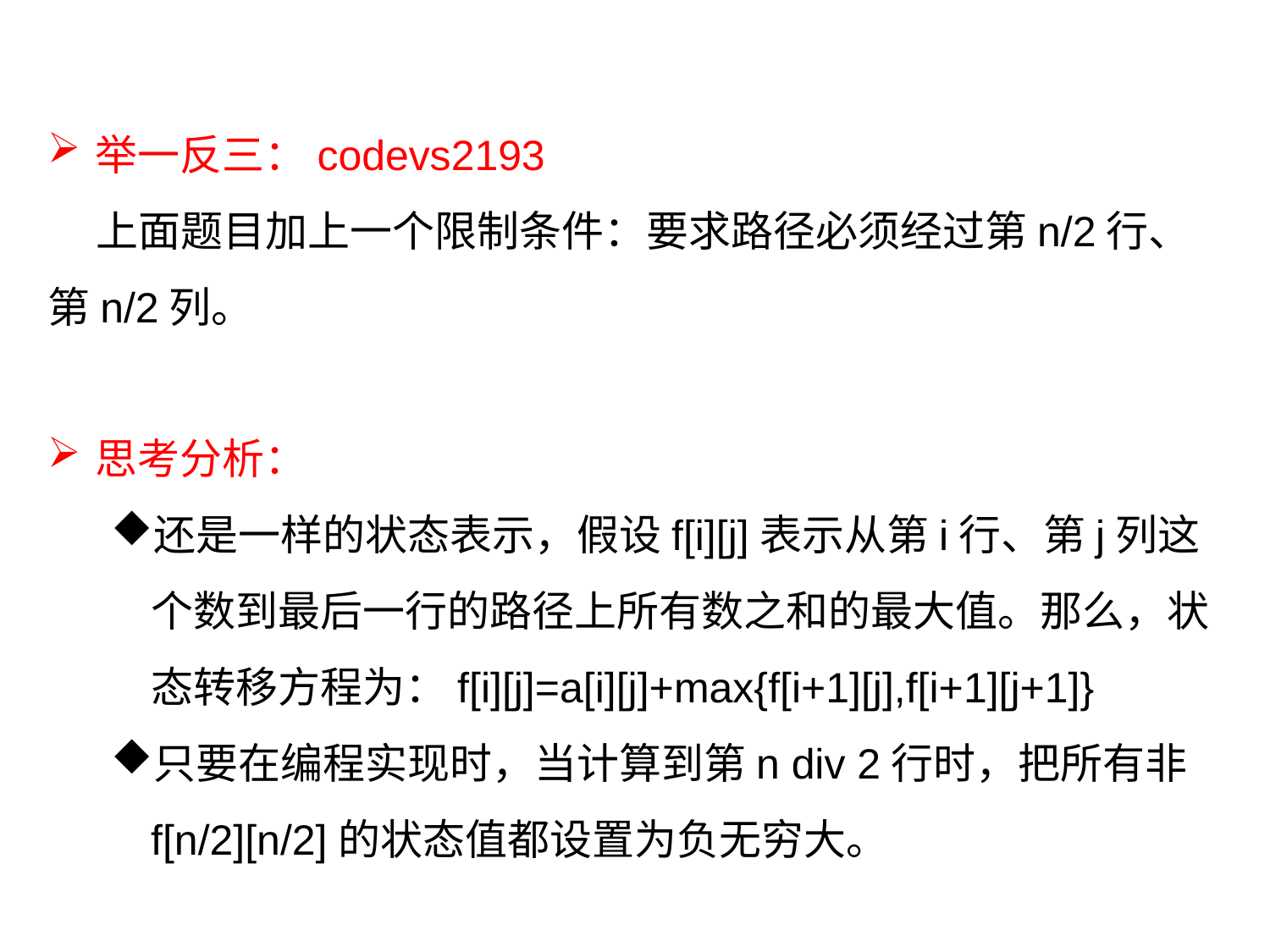

举一反三：codevs2193
    上面题目加上一个限制条件：要求路径必须经过第n/2行、第n/2列。

思考分析：
还是一样的状态表示，假设f[i][j]表示从第i行、第j列这个数到最后一行的路径上所有数之和的最大值。那么，状态转移方程为：f[i][j]=a[i][j]+max{f[i+1][j],f[i+1][j+1]}
只要在编程实现时，当计算到第n div 2行时，把所有非f[n/2][n/2]的状态值都设置为负无穷大。